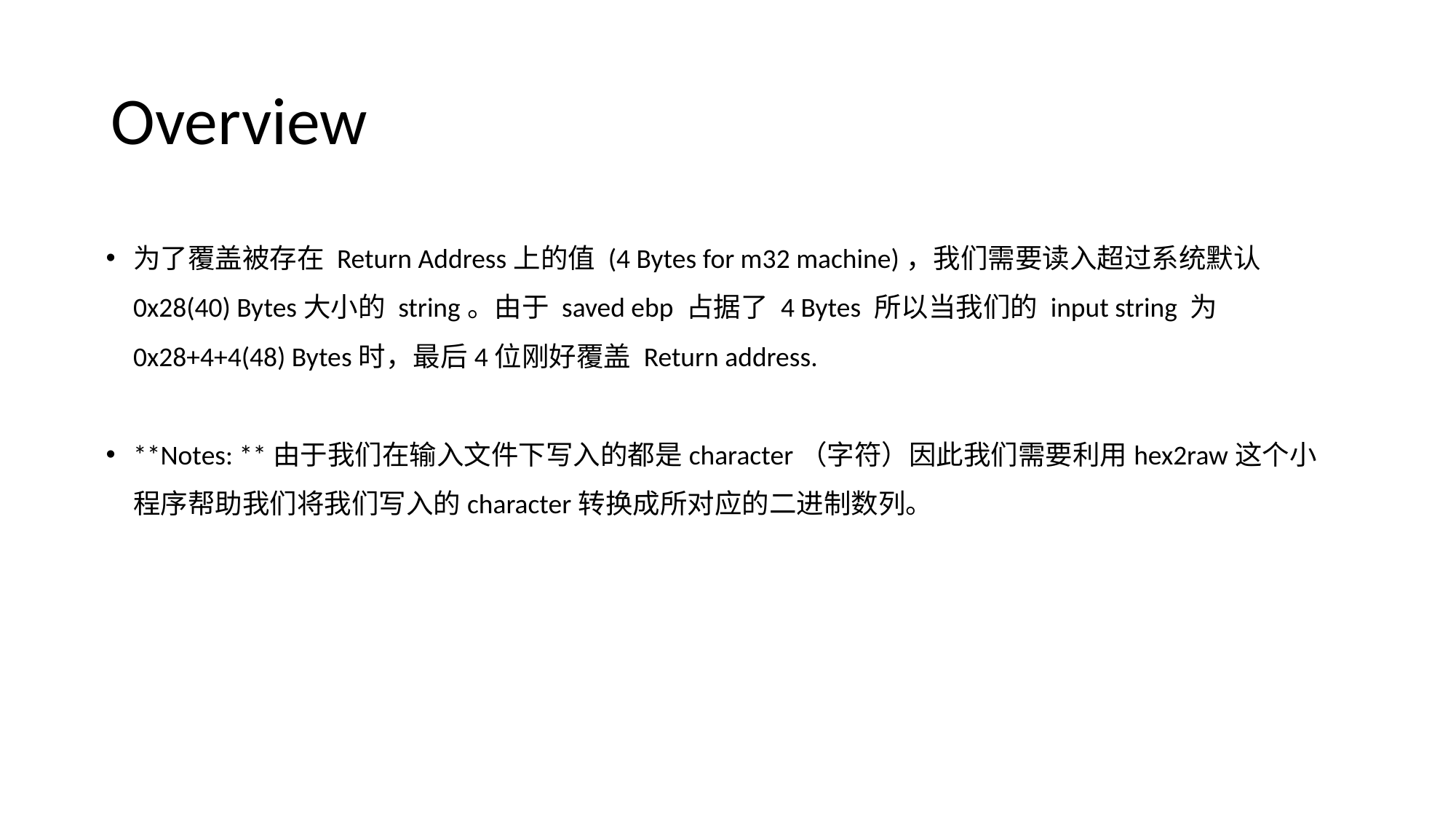

# Overview
为了覆盖被存在 Return Address上的值 (4 Bytes for m32 machine)，我们需要读入超过系统默认 0x28(40) Bytes大小的 string。由于 saved ebp 占据了 4 Bytes 所以当我们的 input string 为 0x28+4+4(48) Bytes时，最后4位刚好覆盖 Return address.

**Notes: **由于我们在输入文件下写入的都是character（字符）因此我们需要利用hex2raw这个小程序帮助我们将我们写入的character转换成所对应的二进制数列。